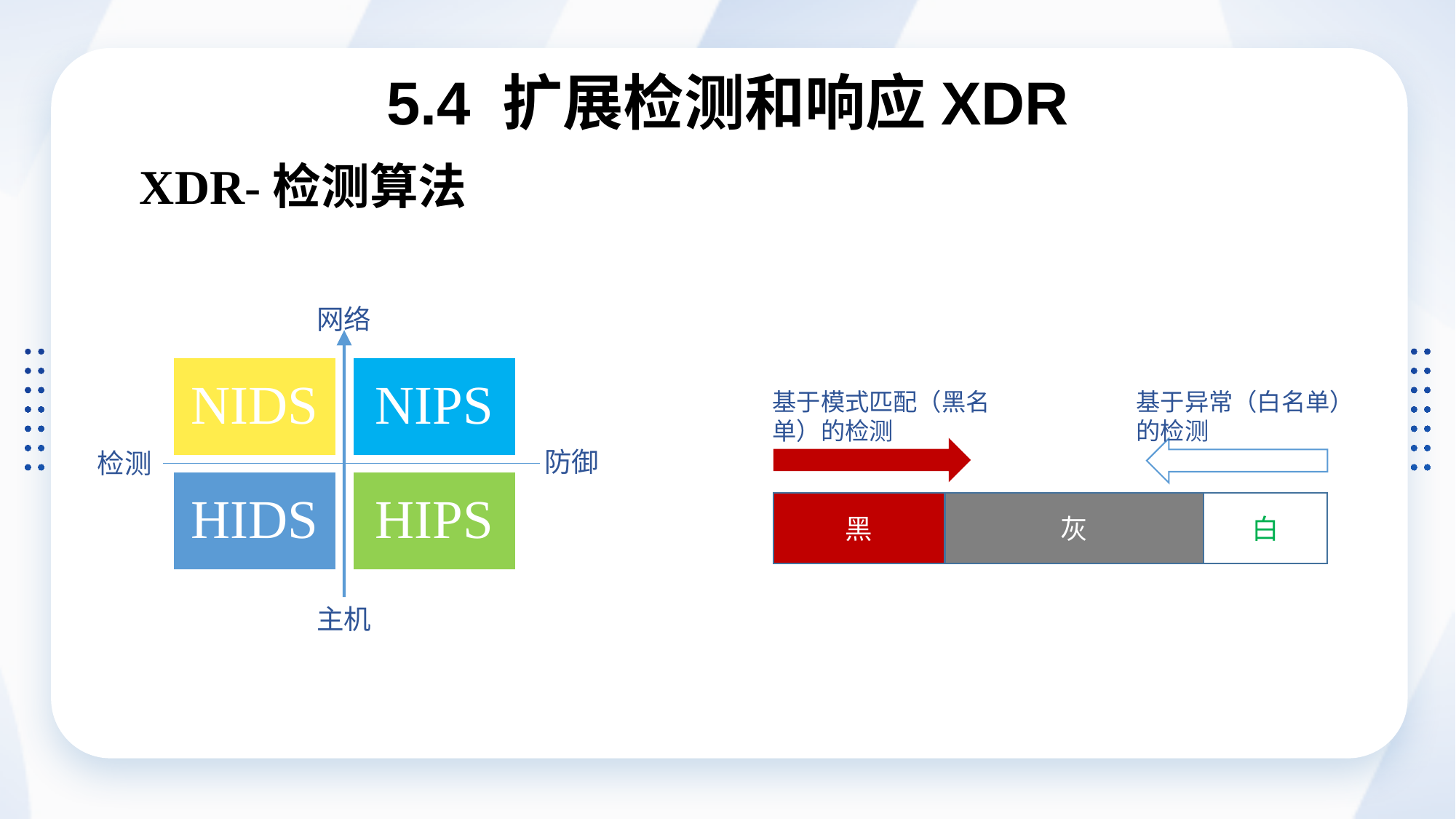

# 5.4 扩展检测和响应XDR
XDR-检测算法
网络
NIDS
NIPS
HIDS
HIPS
基于模式匹配（黑名单）的检测
基于异常（白名单）的检测

防御
检测
黑
灰
白
主机